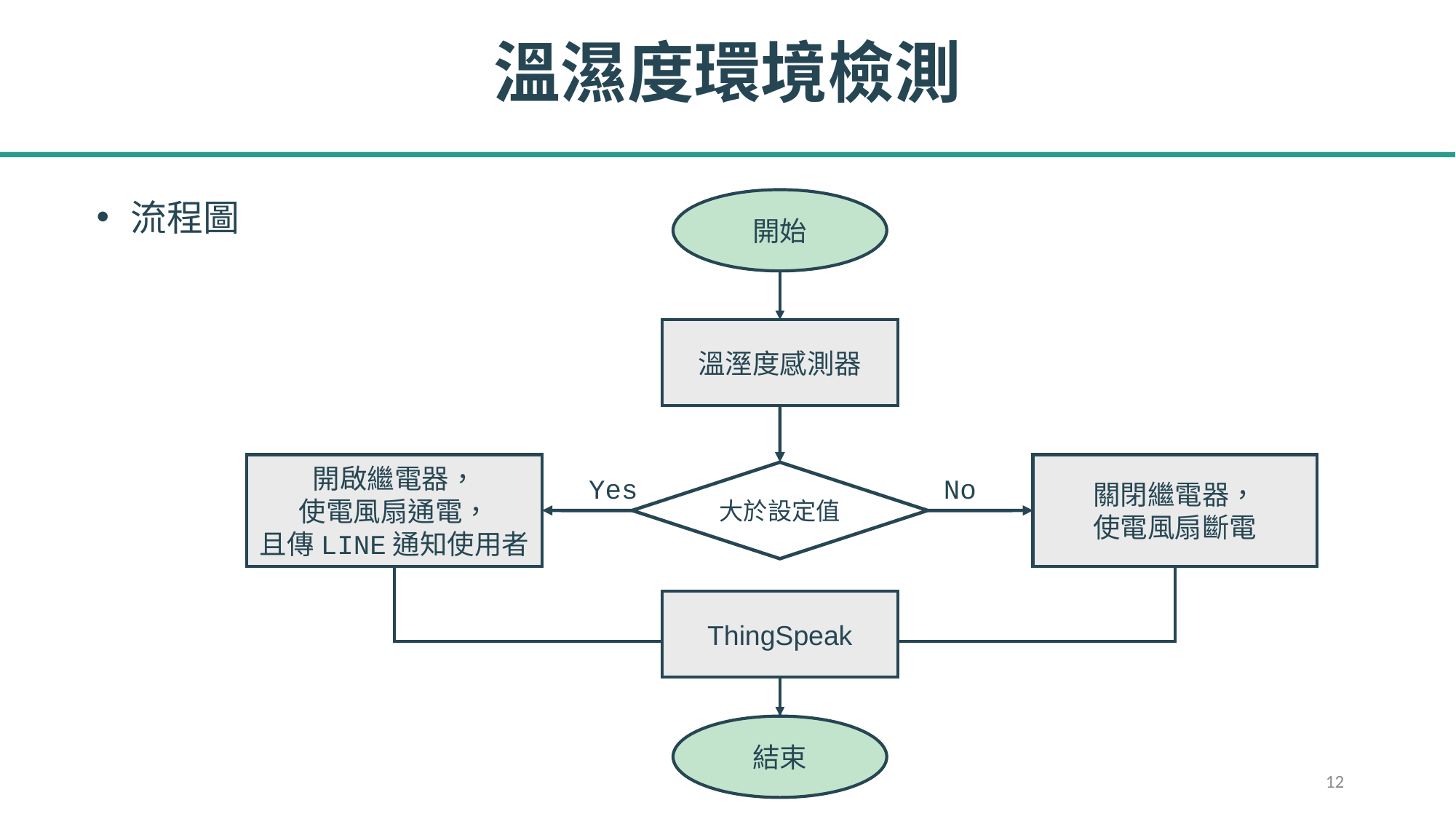

# 溫濕度環境檢測
流程圖
開始
溫溼度感測器
關閉繼電器，
使電風扇斷電
開啟繼電器，
使電風扇通電，
且傳LINE通知使用者
大於設定值
Yes
No
ThingSpeak
結束
12